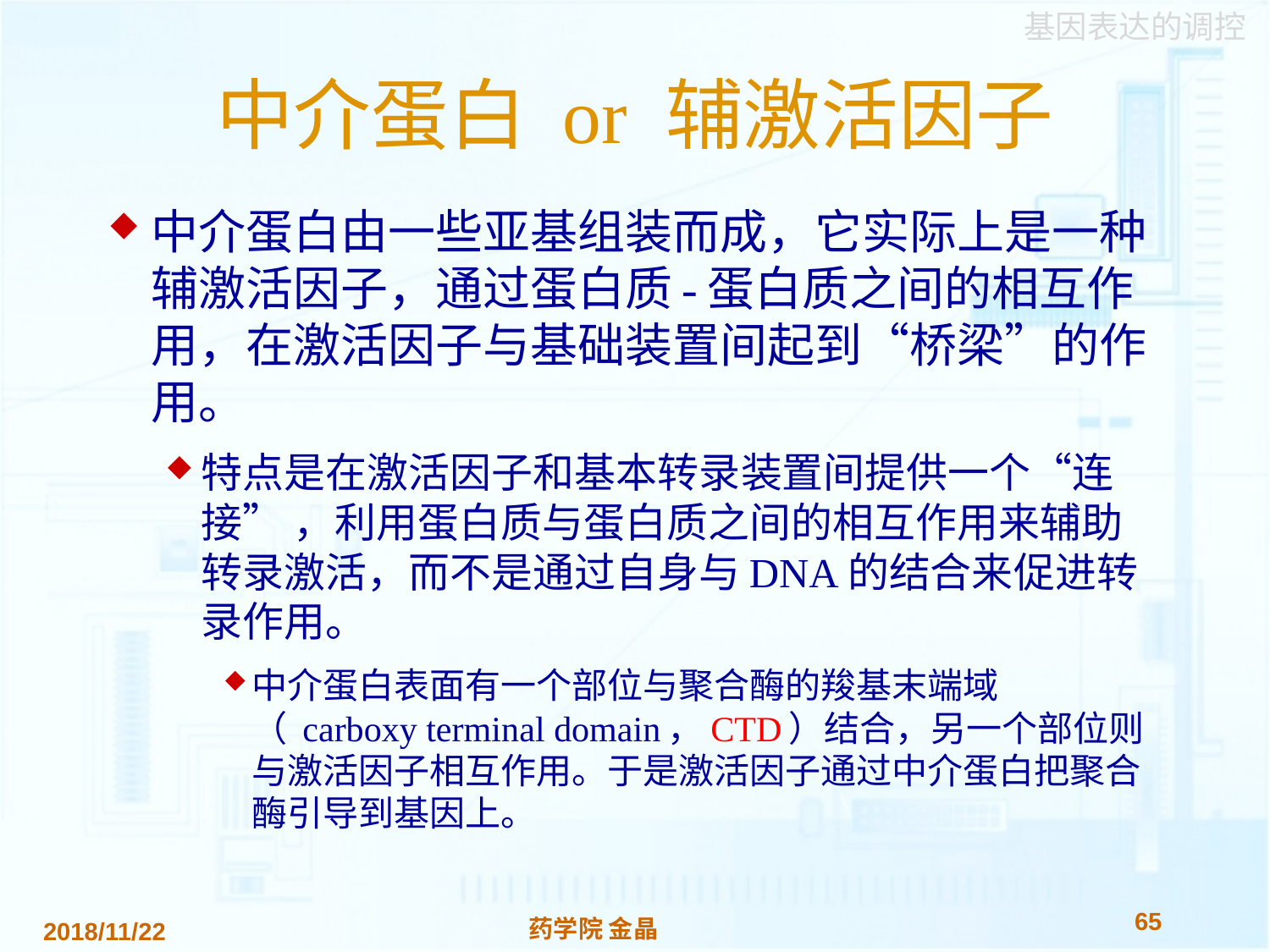

# 中介蛋白 or 辅激活因子
中介蛋白由一些亚基组装而成，它实际上是一种辅激活因子，通过蛋白质-蛋白质之间的相互作用，在激活因子与基础装置间起到“桥梁”的作用。
特点是在激活因子和基本转录装置间提供一个“连接” ，利用蛋白质与蛋白质之间的相互作用来辅助转录激活，而不是通过自身与DNA的结合来促进转录作用。
中介蛋白表面有一个部位与聚合酶的羧基末端域（ carboxy terminal domain，CTD）结合，另一个部位则与激活因子相互作用。于是激活因子通过中介蛋白把聚合酶引导到基因上。

65
药学院 金晶
2018/11/22